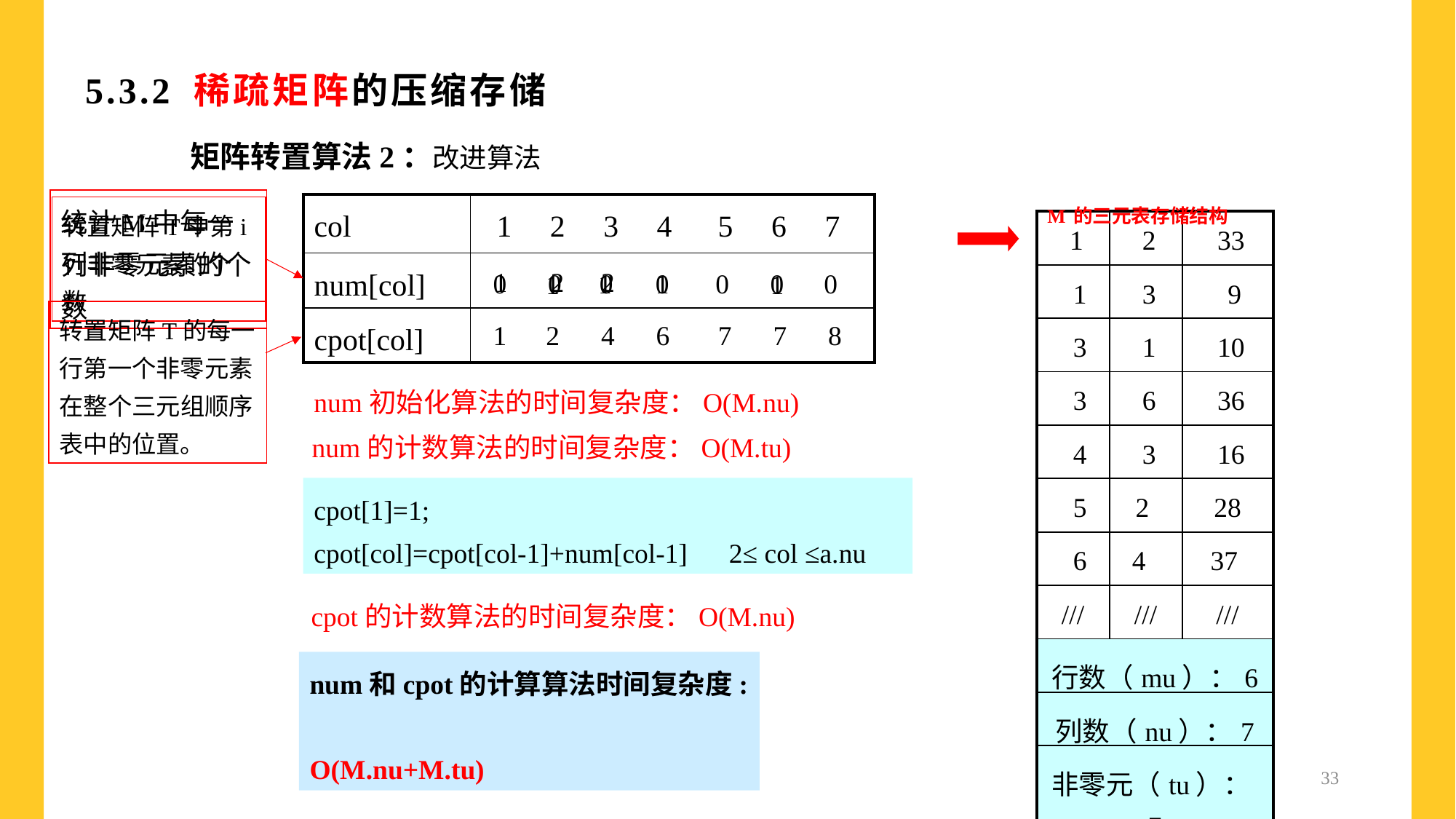

5.3.2 稀疏矩阵的压缩存储
矩阵转置算法2：改进算法
M的三元表存储结构
统计M中每一列非零元素的个数
| col | 1 2 3 4 5 6 7 |
| --- | --- |
| num[col] |  |
| cpot[col] |  |
转置矩阵T中第i行非零元素的个数
| 1 | 2 | 33 |
| --- | --- | --- |
| 1 | 3 | 9 |
| 3 | 1 | 10 |
| 3 | 6 | 36 |
| 4 | 3 | 16 |
| 5 | 2 | 28 |
| 6 | 4 | 37 |
| /// | /// | /// |
| 行数（mu）：6 |  |  |
| 列数（nu）：7 |  |  |
| 非零元（tu）：7 |  |  |

1
2
2
0
0
1
0
1
0
0
0
0
1
1
转置矩阵T的每一行第一个非零元素在整个三元组顺序表中的位置。
1
2      4      6       7      7      8
num初始化算法的时间复杂度：O(M.nu)
num的计数算法的时间复杂度：O(M.tu)
cpot[1]=1;
cpot[col]=cpot[col-1]+num[col-1]      2≤ col ≤a.nu
cpot的计数算法的时间复杂度：O(M.nu)
num和cpot的计算算法时间复杂度:
O(M.nu+M.tu)
33